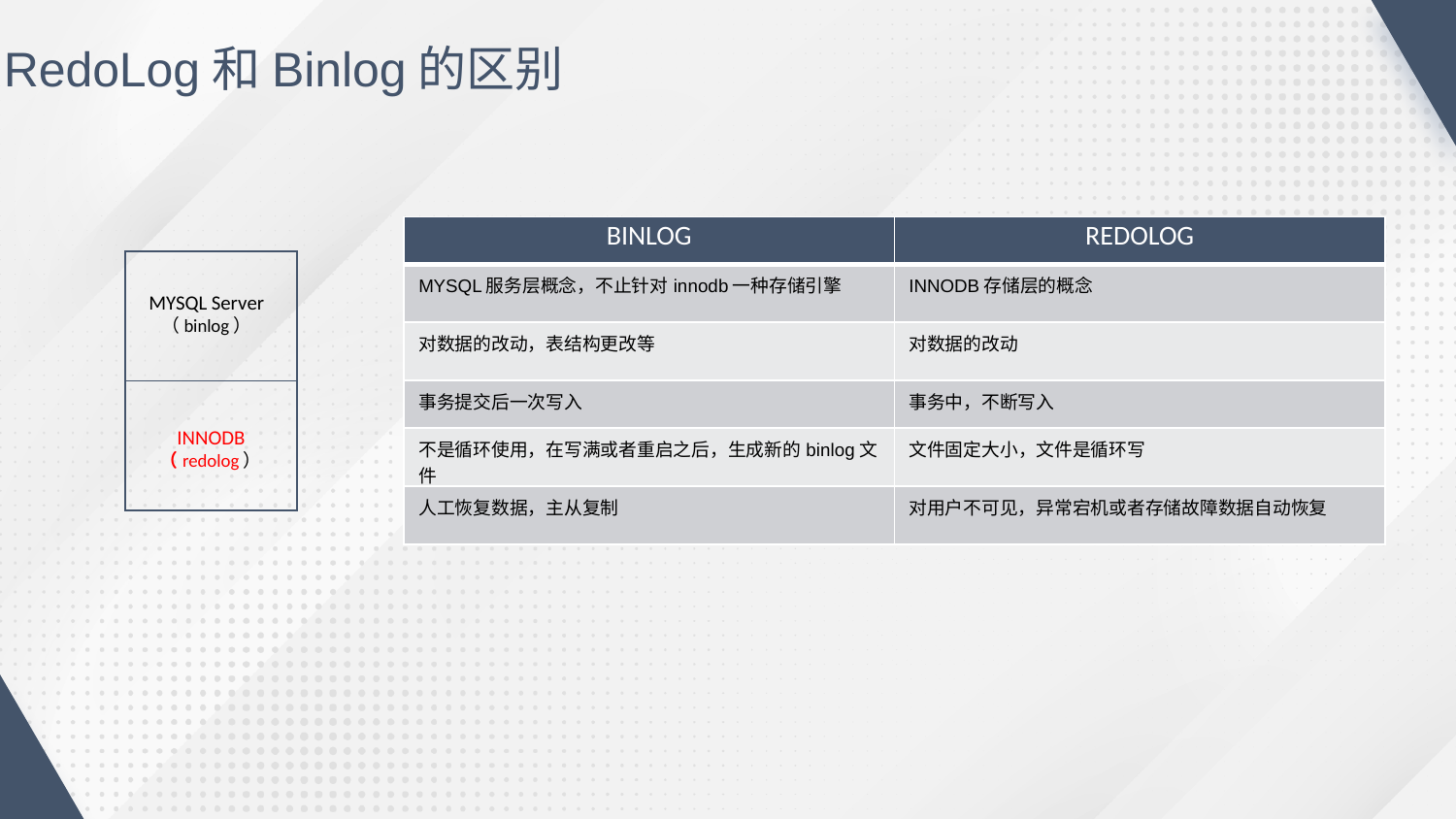

RedoLog和Binlog的区别
| BINLOG | REDOLOG |
| --- | --- |
| MYSQL服务层概念，不止针对innodb一种存储引擎 | INNODB存储层的概念 |
| 对数据的改动，表结构更改等 | 对数据的改动 |
| 事务提交后一次写入 | 事务中，不断写入 |
| 不是循环使用，在写满或者重启之后，生成新的binlog文件 | 文件固定大小，文件是循环写 |
| 人工恢复数据，主从复制 | 对用户不可见，异常宕机或者存储故障数据自动恢复 |

MYSQL Server
（binlog）
INNODB
（redolog）